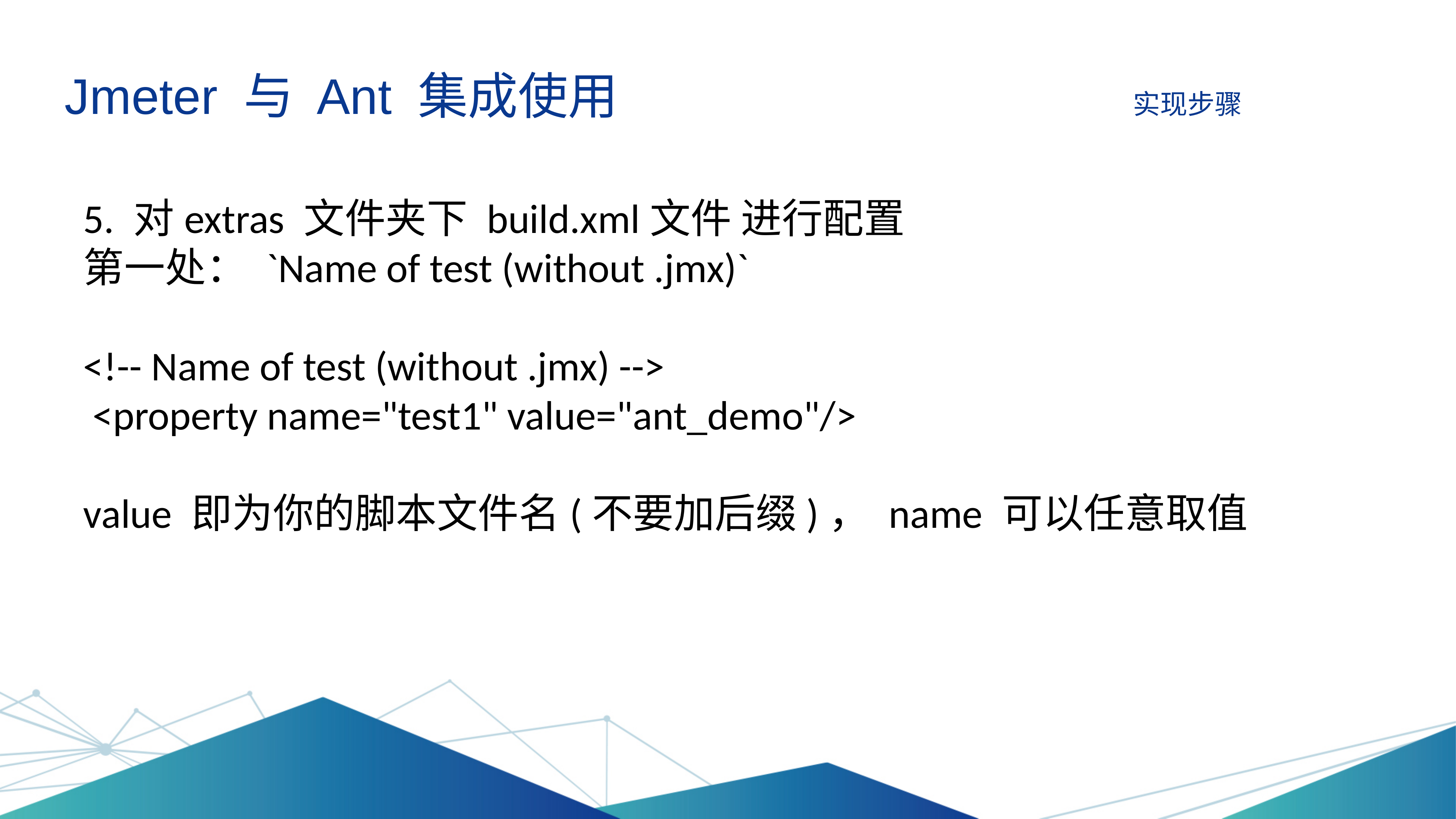

Jmeter 与 Ant 集成使用                                              实现步骤
5. 对extras 文件夹下 build.xml文件 进行配置
第一处： `Name of test (without .jmx)`

<!-- Name of test (without .jmx) -->
 <property name="test1" value="ant_demo"/>

value 即为你的脚本文件名(不要加后缀)， name 可以任意取值